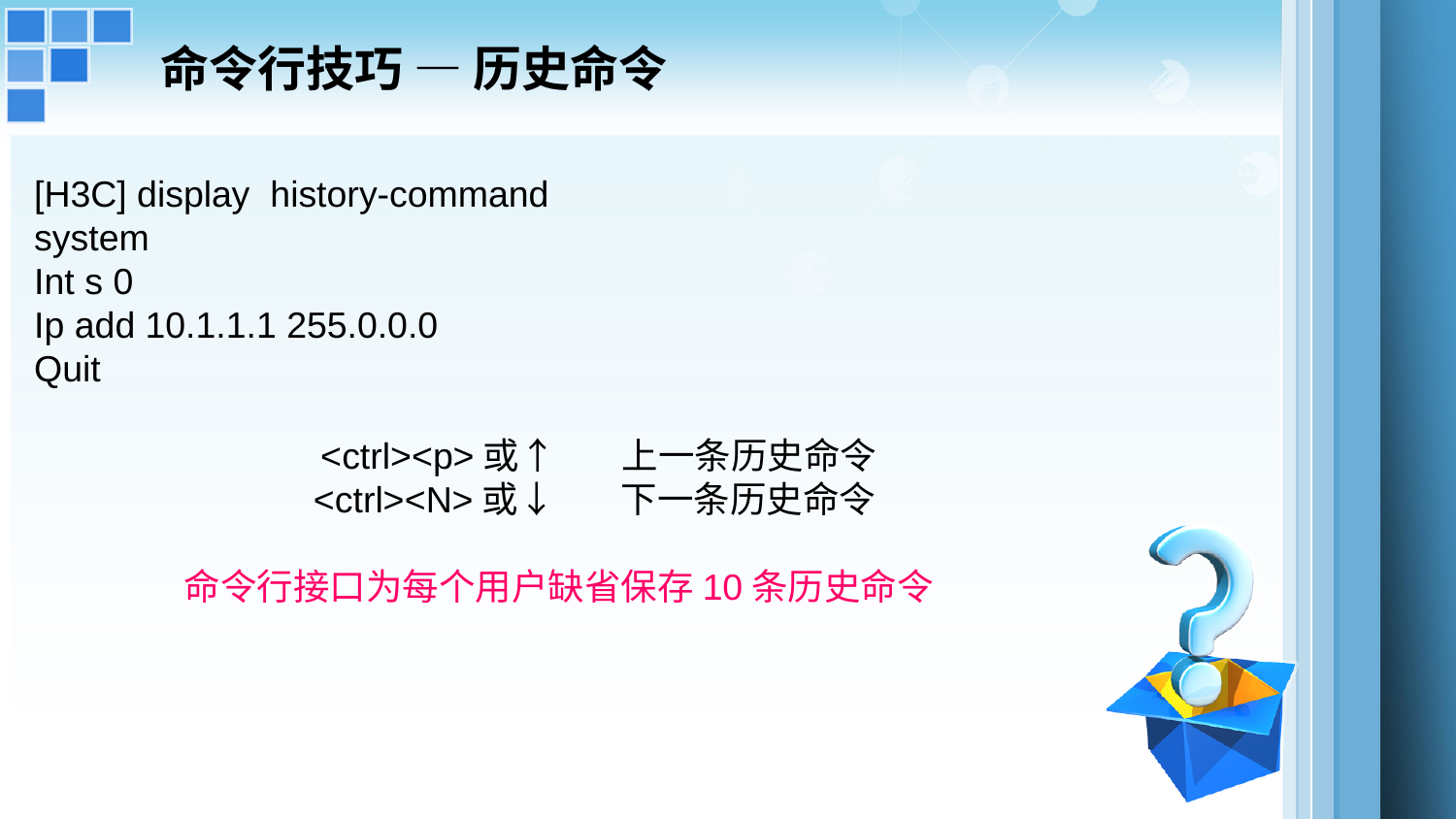

# 命令行技巧 — 历史命令
[H3C] display  history-command
system
Int s 0
Ip add 10.1.1.1 255.0.0.0
Quit

       <ctrl><p>或↑        上一条历史命令
       <ctrl><N>或↓        下一条历史命令

命令行接口为每个用户缺省保存10条历史命令